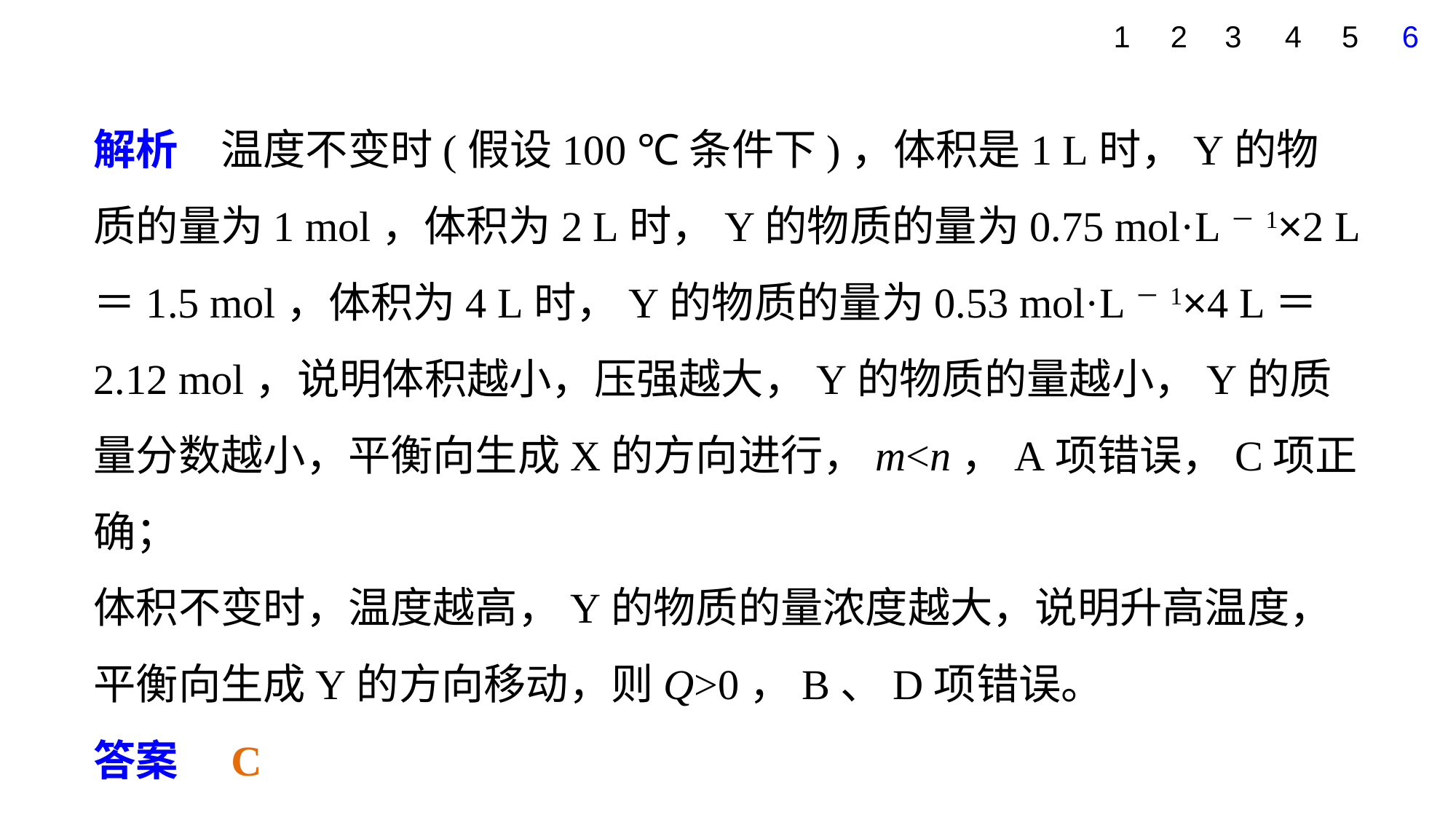

1
2
3
4
5
6
解析　温度不变时(假设100 ℃条件下)，体积是1 L时，Y的物质的量为1 mol，体积为2 L时，Y的物质的量为0.75 mol·L－1×2 L＝1.5 mol，体积为4 L时，Y的物质的量为0.53 mol·L－1×4 L＝2.12 mol，说明体积越小，压强越大，Y的物质的量越小，Y的质量分数越小，平衡向生成X的方向进行，m<n，A项错误，C项正确；
体积不变时，温度越高，Y的物质的量浓度越大，说明升高温度，平衡向生成Y的方向移动，则Q>0，B、D项错误。
答案　C